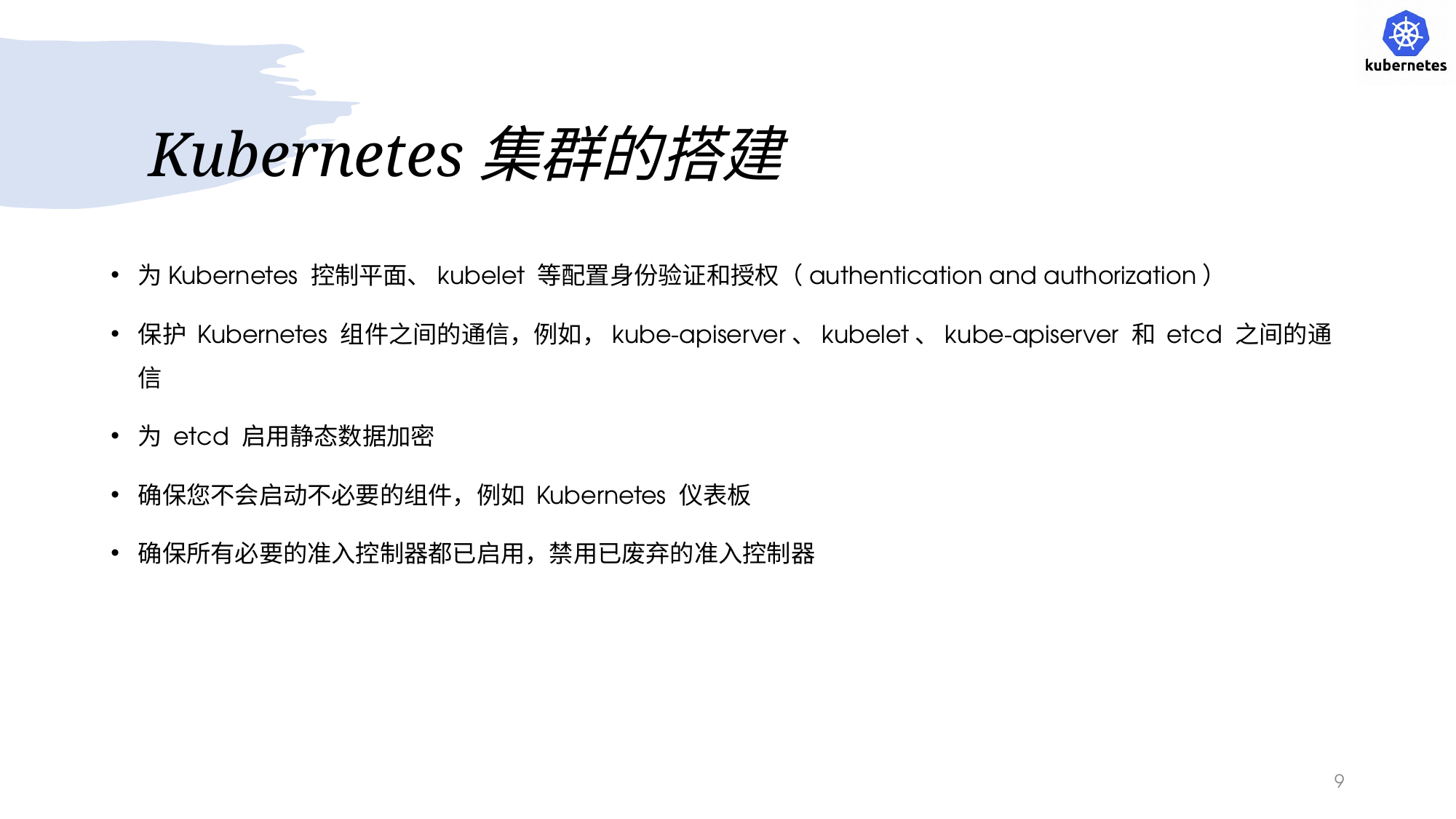

# Kubernetes集群的搭建
为Kubernetes 控制平面、kubelet 等配置身份验证和授权（authentication and authorization）
保护 Kubernetes 组件之间的通信，例如，kube-apiserver、kubelet、kube-apiserver 和 etcd 之间的通信
为 etcd 启用静态数据加密
确保您不会启动不必要的组件，例如 Kubernetes 仪表板
确保所有必要的准入控制器都已启用，禁用已废弃的准入控制器
9